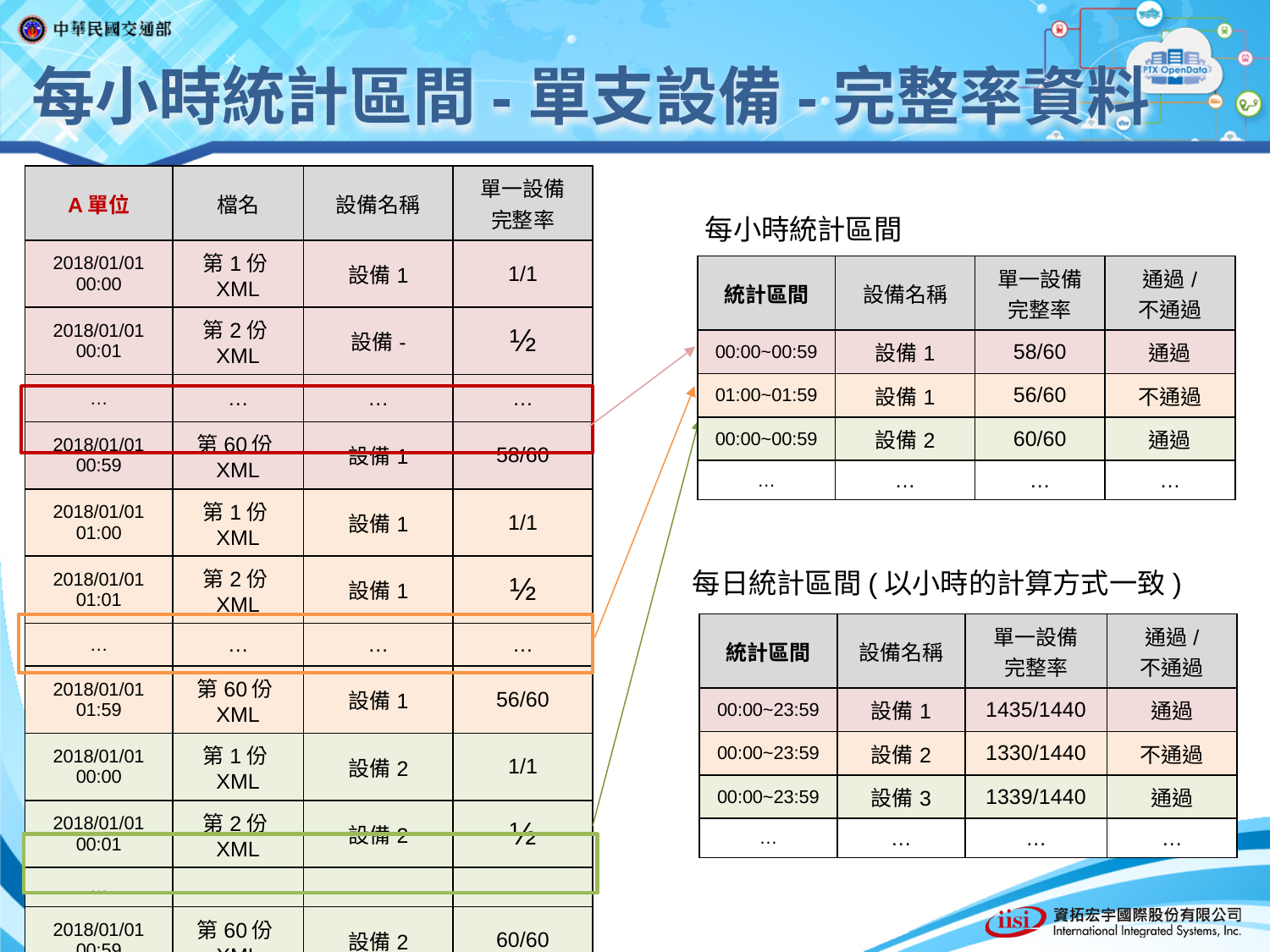

# 每小時統計區間-單支設備-完整率資料
| A單位 | 檔名 | 設備名稱 | 單一設備 完整率 |
| --- | --- | --- | --- |
| 2018/01/01 00:00 | 第1份XML | 設備1 | 1/1 |
| 2018/01/01 00:01 | 第2份XML | 設備- | ½ |
| … | … | … | … |
| 2018/01/01 00:59 | 第60份XML | 設備1 | 58/60 |
| 2018/01/01 01:00 | 第1份XML | 設備1 | 1/1 |
| 2018/01/01 01:01 | 第2份XML | 設備1 | ½ |
| … | … | … | … |
| 2018/01/01 01:59 | 第60份XML | 設備1 | 56/60 |
| 2018/01/01 00:00 | 第1份XML | 設備2 | 1/1 |
| 2018/01/01 00:01 | 第2份XML | 設備2 | ½ |
| … | … | … | … |
| 2018/01/01 00:59 | 第60份XML | 設備2 | 60/60 |
| … | … | … | … |
每小時統計區間
| 統計區間 | 設備名稱 | 單一設備 完整率 | 通過/ 不通過 |
| --- | --- | --- | --- |
| 00:00~00:59 | 設備1 | 58/60 | 通過 |
| 01:00~01:59 | 設備1 | 56/60 | 不通過 |
| 00:00~00:59 | 設備2 | 60/60 | 通過 |
| … | … | … | … |

每日統計區間(以小時的計算方式一致)

| 統計區間 | 設備名稱 | 單一設備 完整率 | 通過/ 不通過 |
| --- | --- | --- | --- |
| 00:00~23:59 | 設備1 | 1435/1440 | 通過 |
| 00:00~23:59 | 設備2 | 1330/1440 | 不通過 |
| 00:00~23:59 | 設備3 | 1339/1440 | 通過 |
| … | … | … | … |